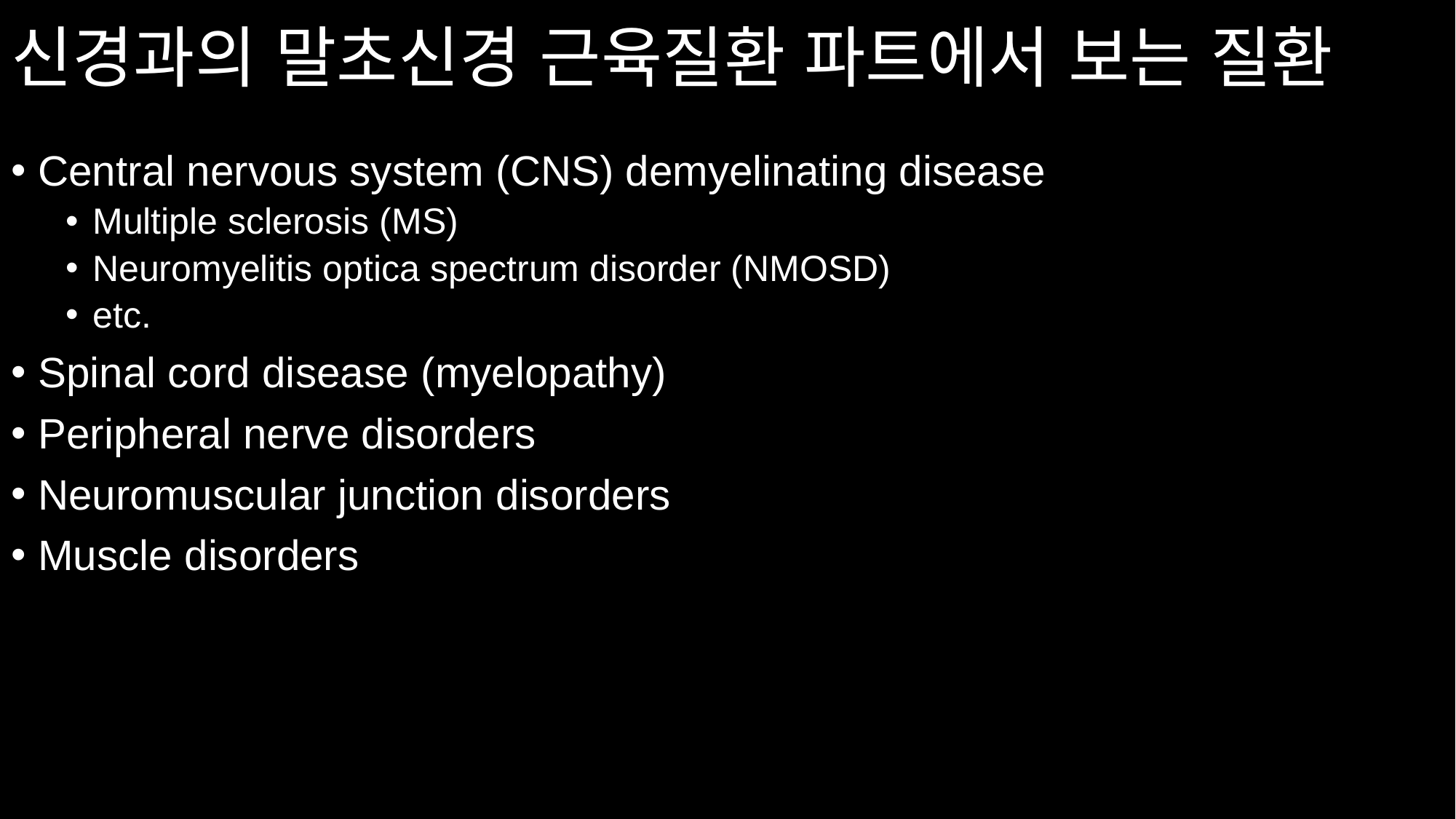

# 신경과의 말초신경 근육질환 파트에서 보는 질환
Central nervous system (CNS) demyelinating disease
Multiple sclerosis (MS)
Neuromyelitis optica spectrum disorder (NMOSD)
etc.
Spinal cord disease (myelopathy)
Peripheral nerve disorders
Neuromuscular junction disorders
Muscle disorders